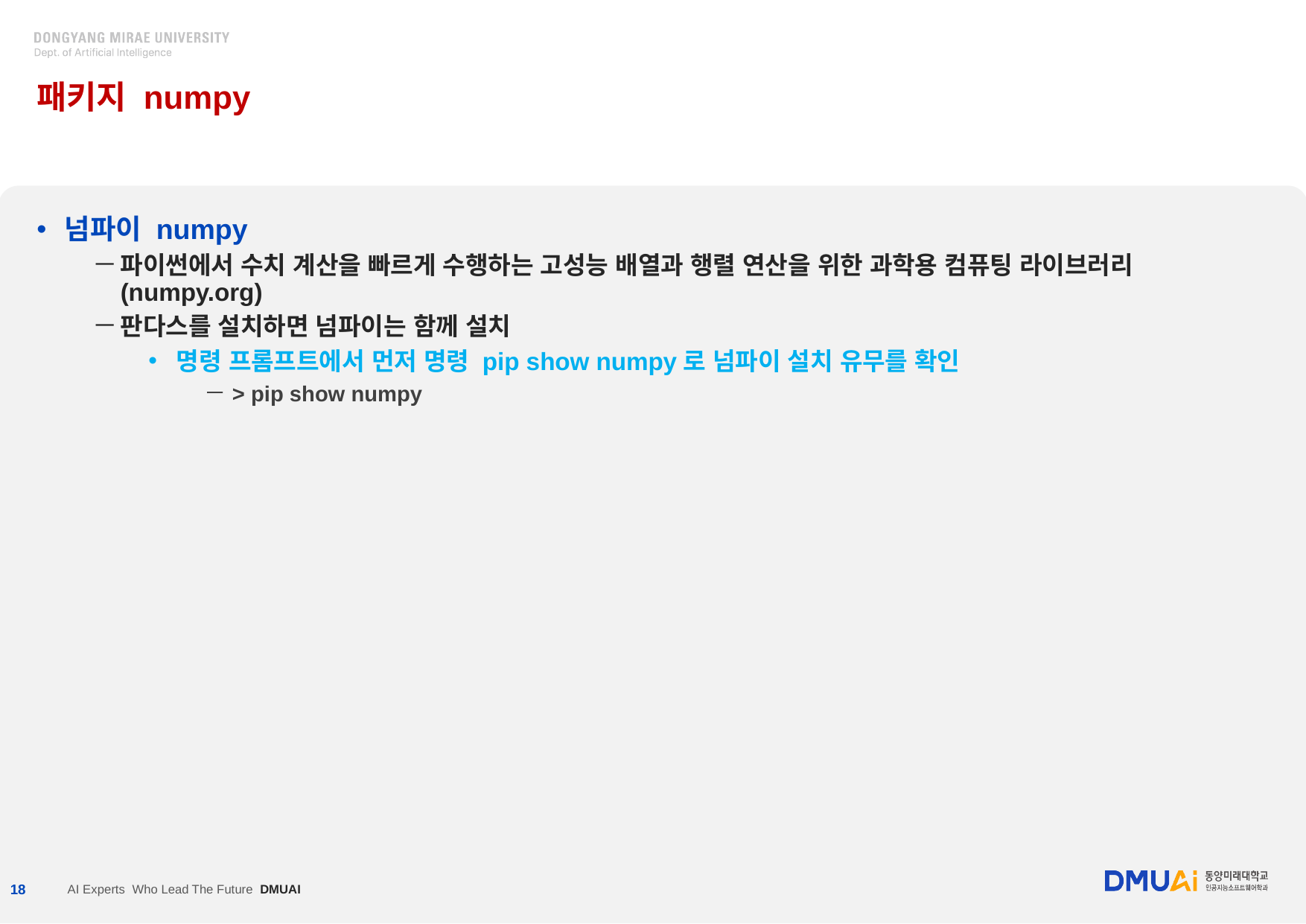

# 패키지 numpy

넘파이 numpy
파이썬에서 수치 계산을 빠르게 수행하는 고성능 배열과 행렬 연산을 위한 과학용 컴퓨팅 라이브러리(numpy.org)
판다스를 설치하면 넘파이는 함께 설치
명령 프롬프트에서 먼저 명령 pip show numpy로 넘파이 설치 유무를 확인
> pip show numpy